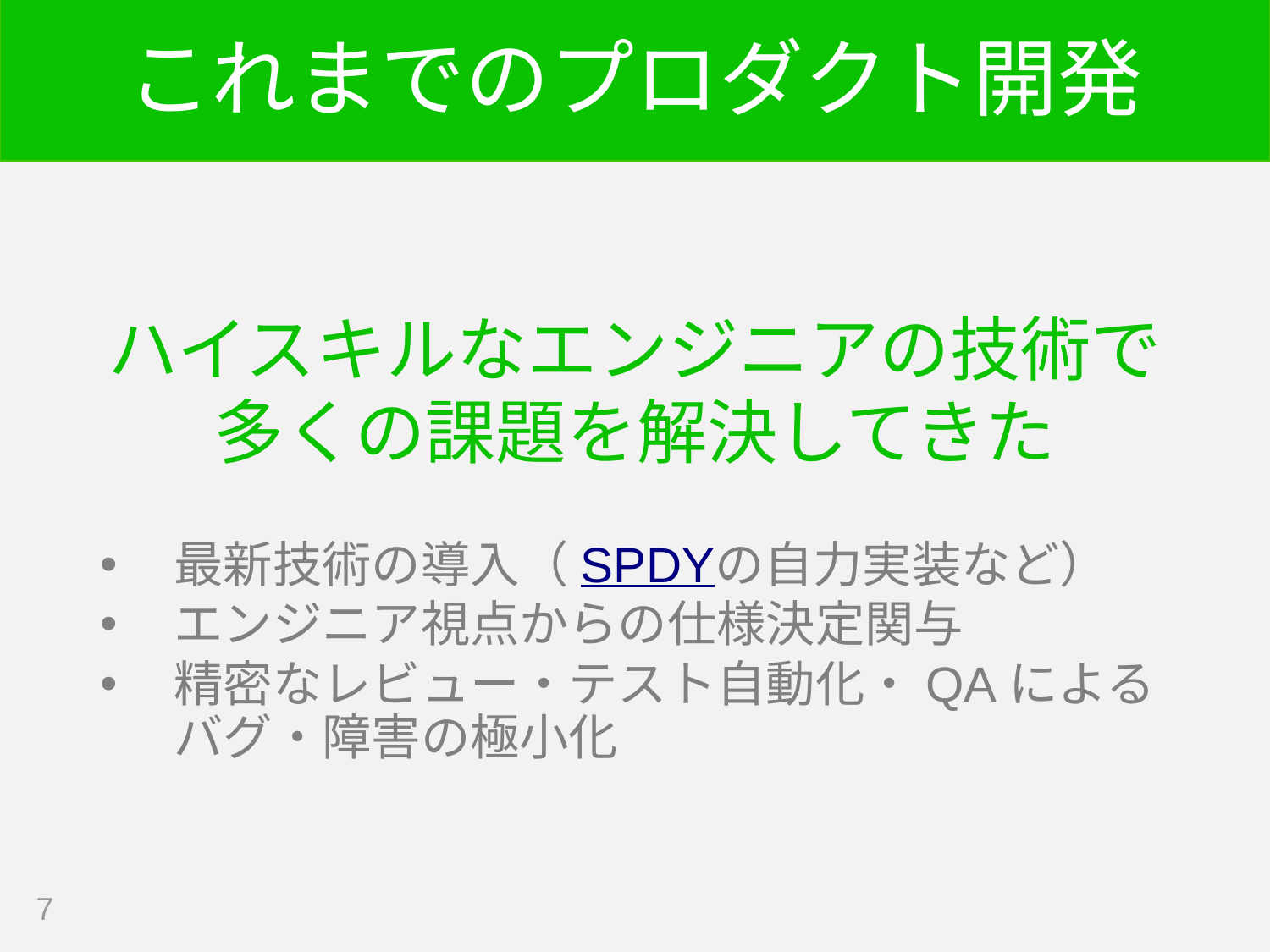

# これまでのプロダクト開発
ハイスキルなエンジニアの技術で
多くの課題を解決してきた

最新技術の導入（SPDYの自力実装など）
エンジニア視点からの仕様決定関与
精密なレビュー・テスト自動化・QAによる
バグ・障害の極小化
7